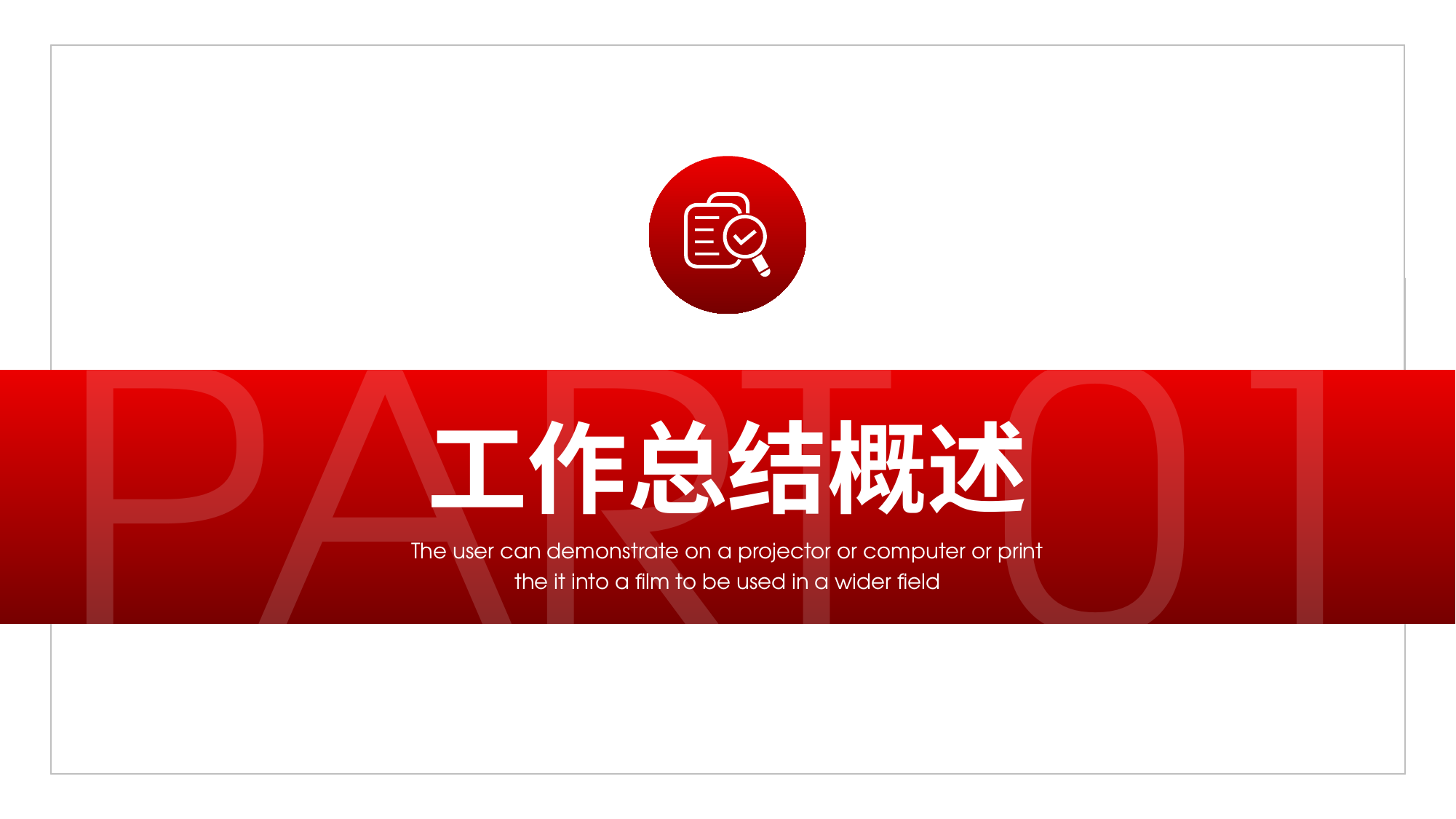

PART 01

工作总结概述
The user can demonstrate on a projector or computer or print the it into a film to be used in a wider field